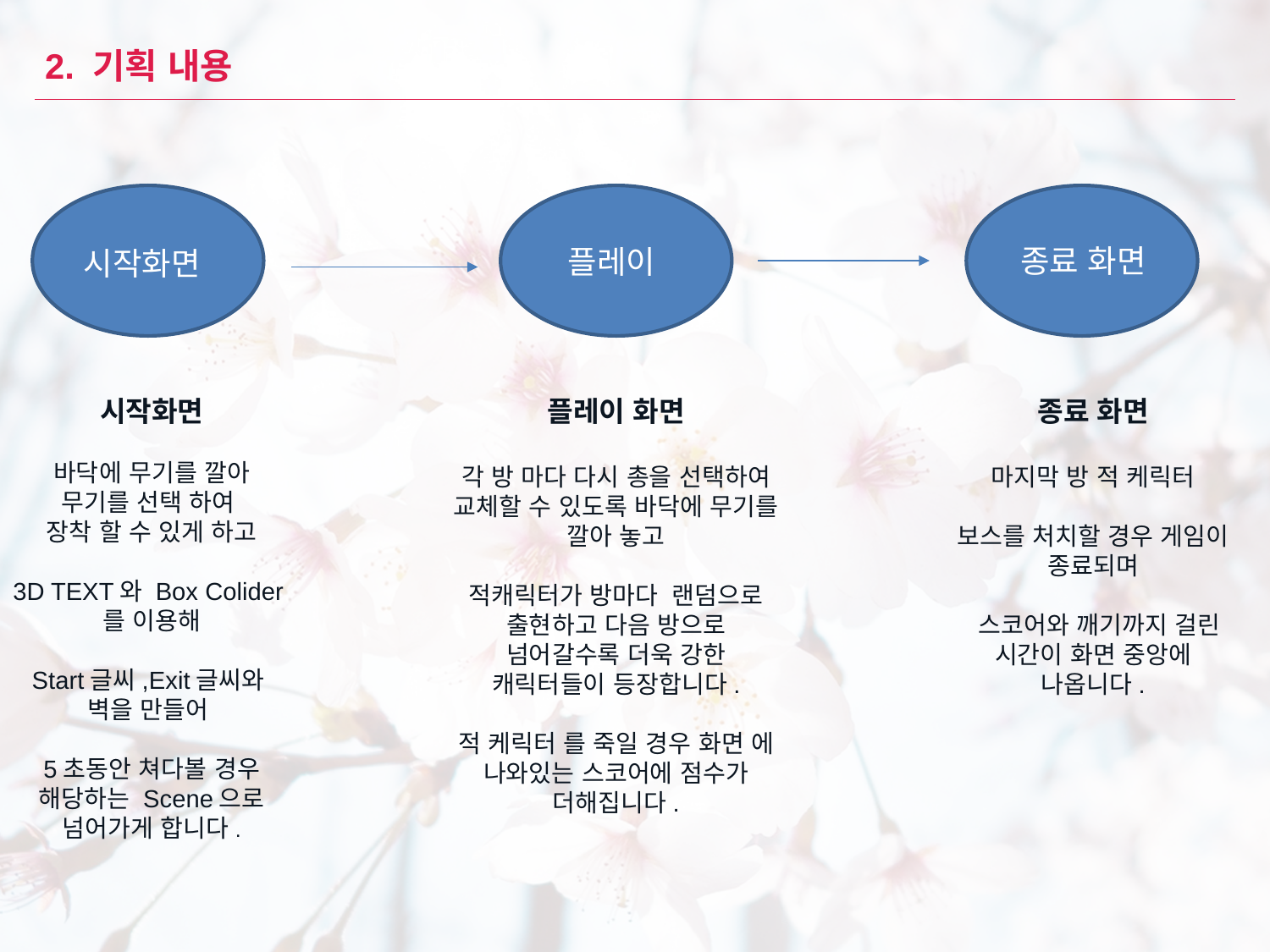

# 2. 기획 내용

종료 화면
플레이
시작화면
시작화면

바닥에 무기를 깔아
무기를 선택 하여
장착 할 수 있게 하고

3D TEXT와 Box Colider
를 이용해

Start글씨,Exit글씨와
벽을 만들어

5초동안 쳐다볼 경우 해당하는 Scene으로 넘어가게 합니다.

플레이 화면

각 방 마다 다시 총을 선택하여 교체할 수 있도록 바닥에 무기를 깔아 놓고

적캐릭터가 방마다  랜덤으로 출현하고 다음 방으로 넘어갈수록 더욱 강한 캐릭터들이 등장합니다.

적 케릭터 를 죽일 경우 화면 에 나와있는 스코어에 점수가 더해집니다.

종료 화면

마지막 방 적 케릭터

보스를 처치할 경우 게임이 종료되며

 스코어와 깨기까지 걸린 시간이 화면 중앙에 나옵니다.